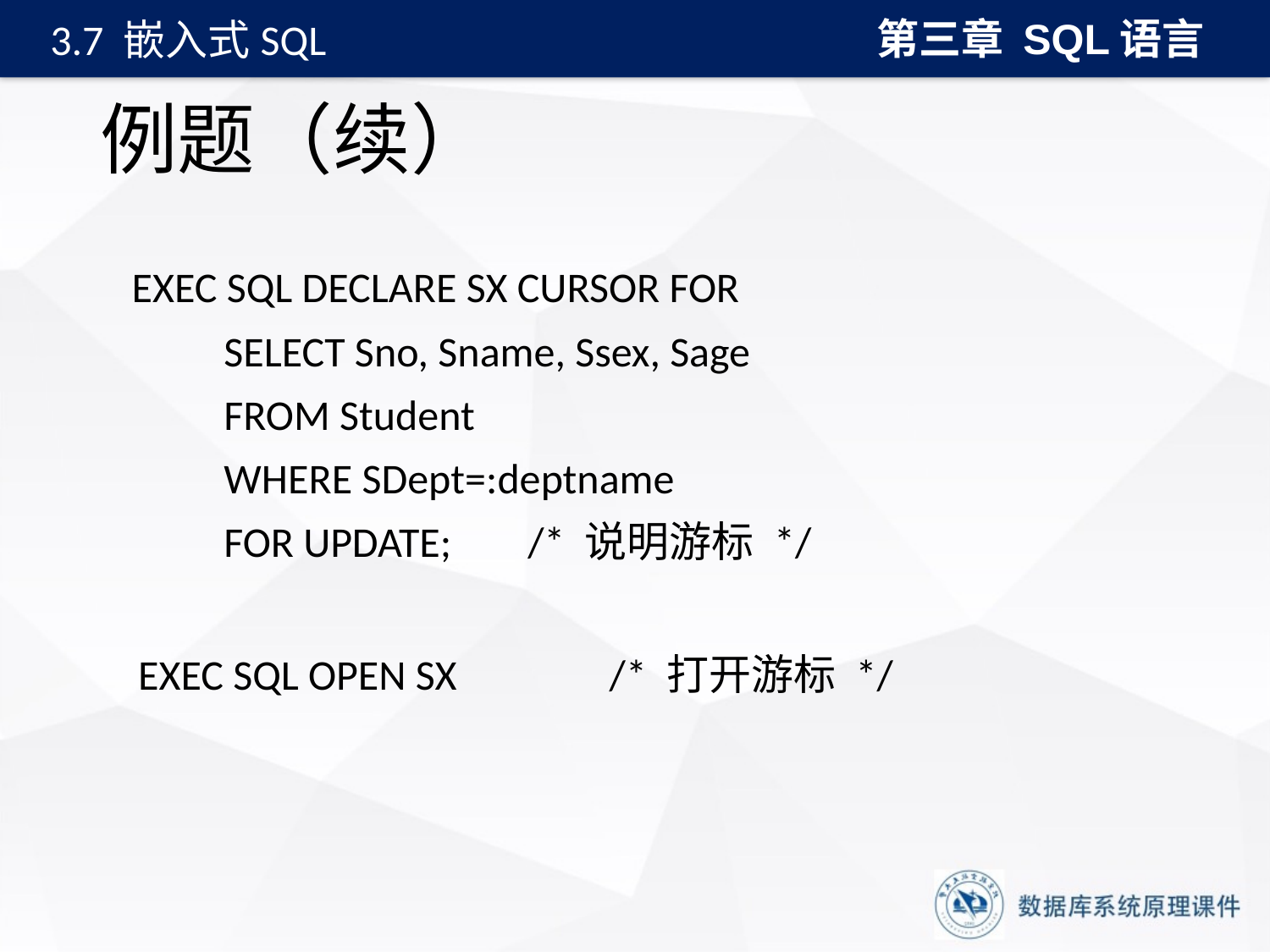

第三章 SQL语言
3.7 嵌入式SQL
# 例题（续）
	EXEC SQL DECLARE SX CURSOR FOR
             SELECT Sno, Sname, Ssex, Sage
             FROM Student
             WHERE SDept=:deptname
             FOR UPDATE;        /* 说明游标 */

    EXEC SQL OPEN SX                /* 打开游标 */